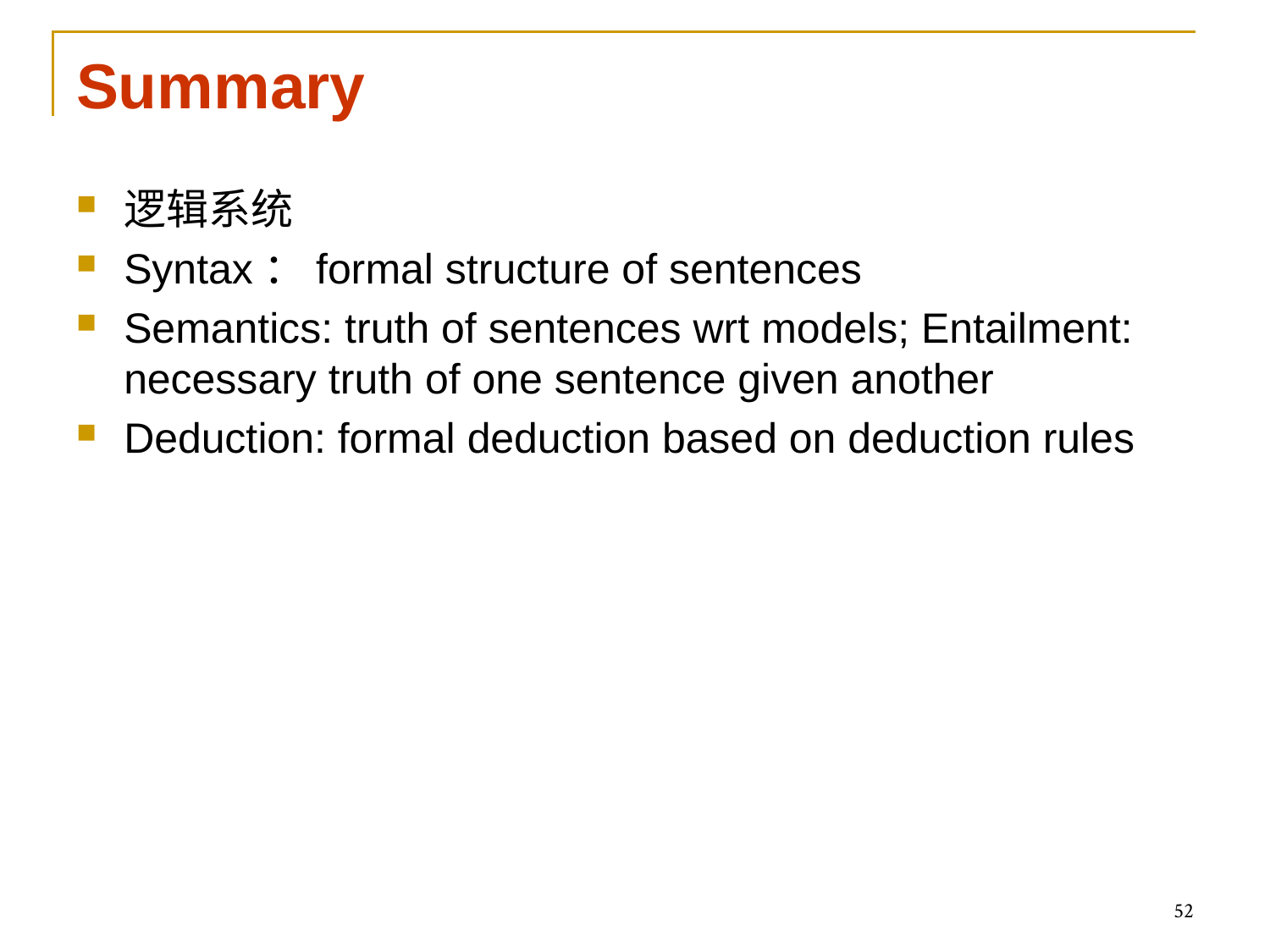

# Summary
逻辑系统
Syntax：formal structure of sentences
Semantics: truth of sentences wrt models; Entailment: necessary truth of one sentence given another
Deduction: formal deduction based on deduction rules

52